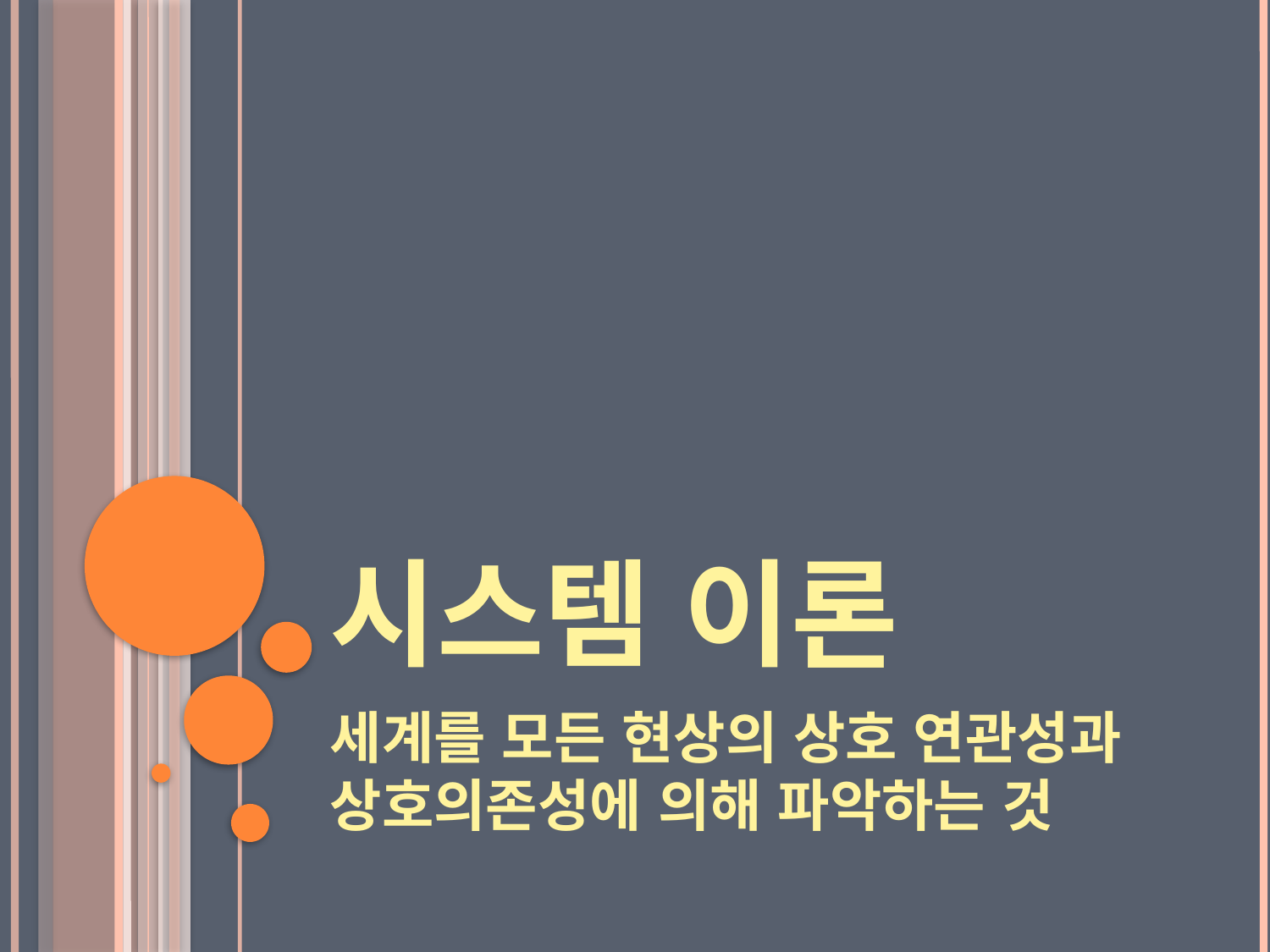

# 시스템 이론
세계를 모든 현상의 상호 연관성과 상호의존성에 의해 파악하는 것